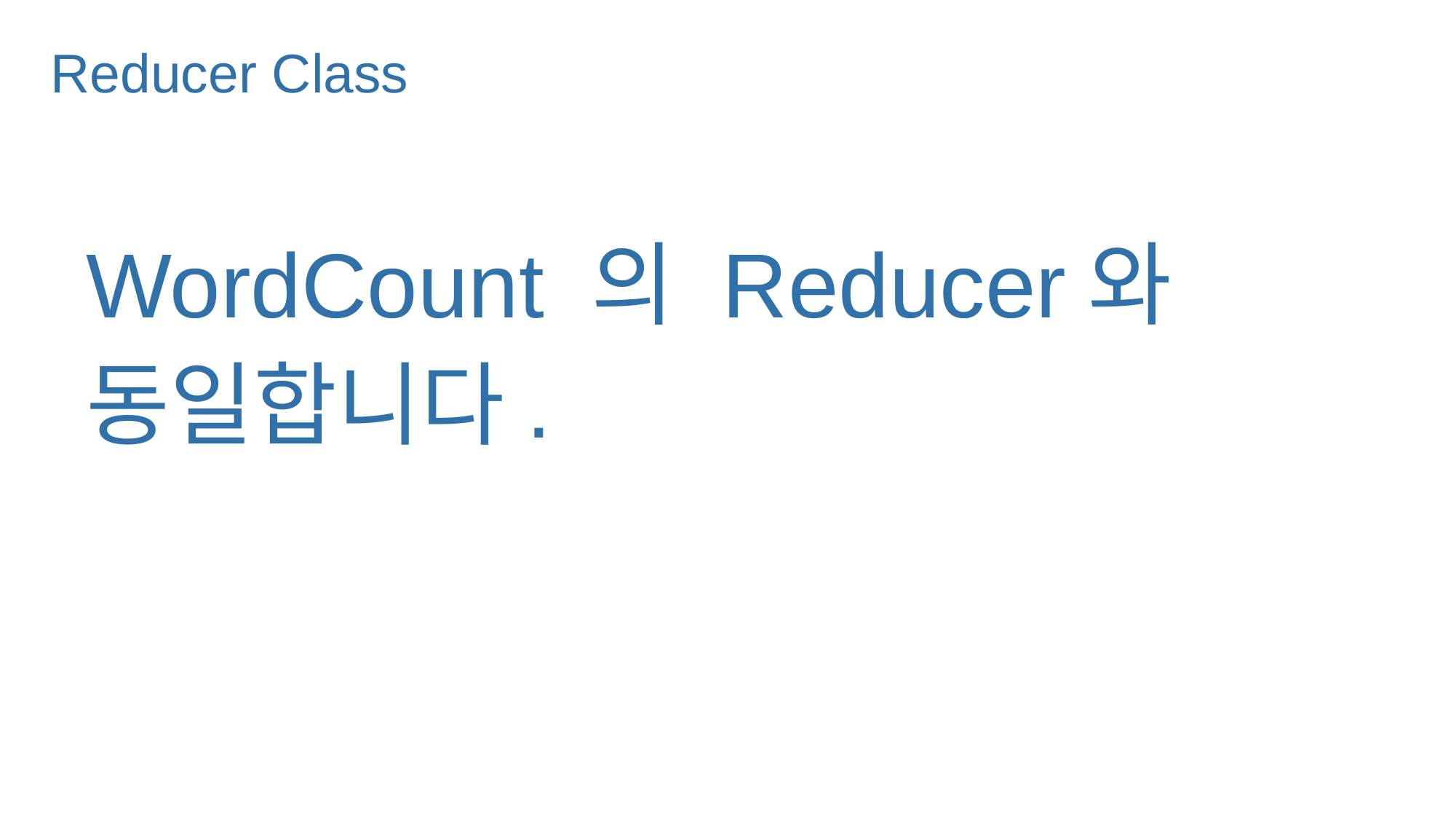

# Reducer Class
WordCount 의 Reducer와 동일합니다.